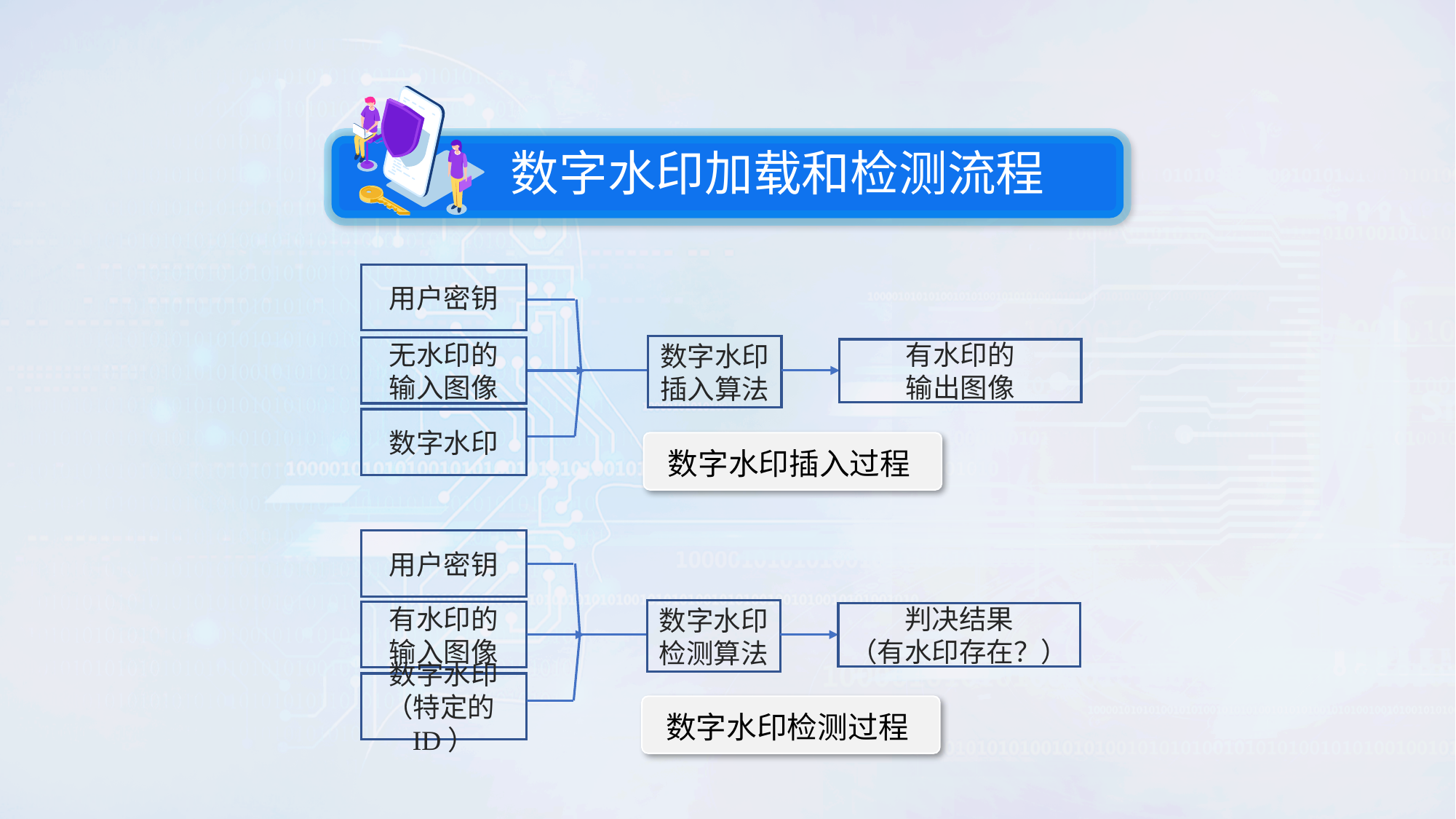

数字水印加载和检测流程
用户密钥
数字水印
插入算法
无水印的
输入图像
有水印的
输出图像
数字水印

数字水印插入过程
用户密钥
数字水印
检测算法
有水印的
输入图像
判决结果
（有水印存在？）
数字水印
（特定的ID）

数字水印检测过程